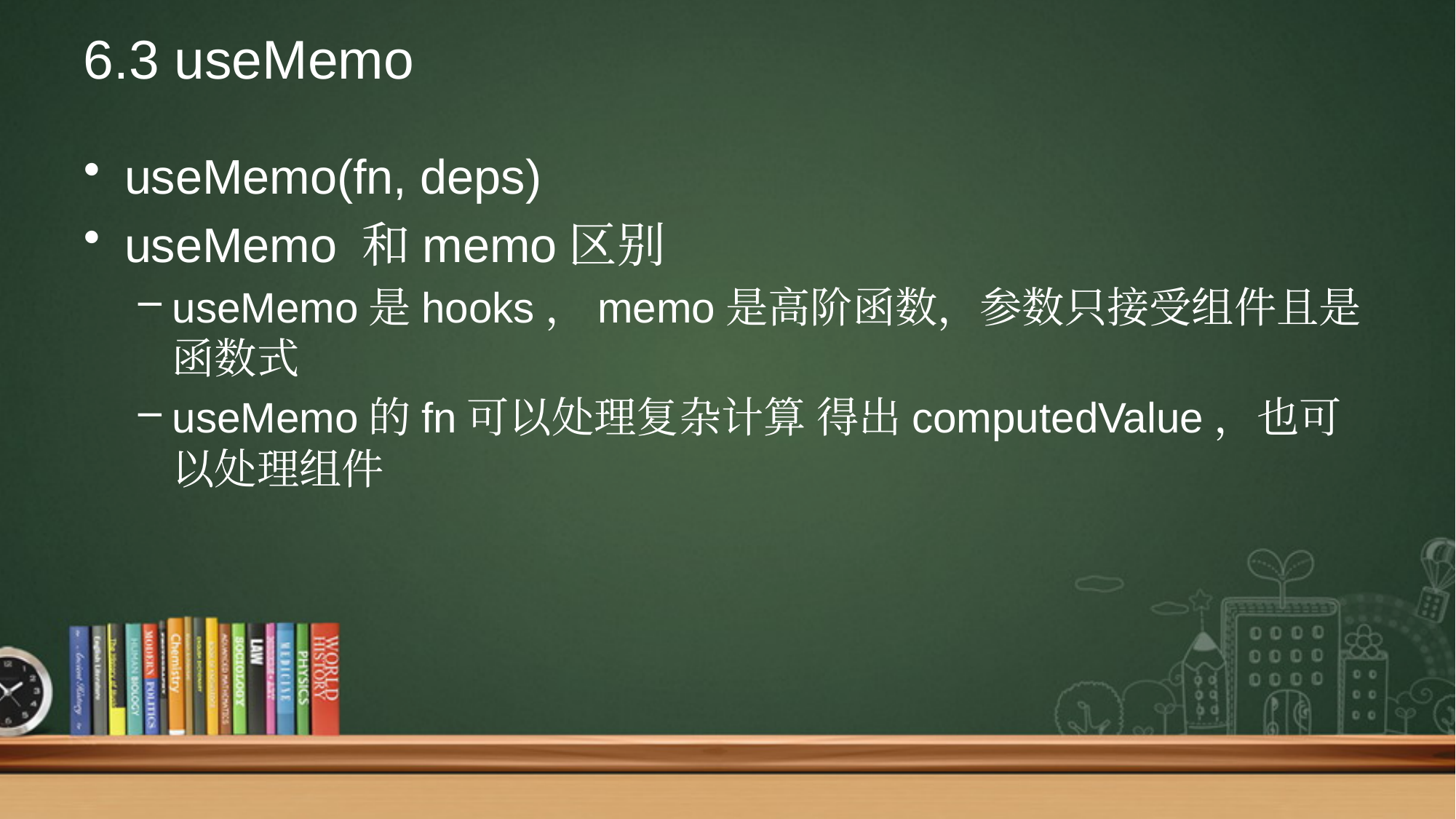

# 6.3 useMemo
useMemo(fn, deps)
useMemo 和memo区别
useMemo是hooks，memo是高阶函数，参数只接受组件且是函数式
useMemo的fn可以处理复杂计算 得出computedValue，也可以处理组件